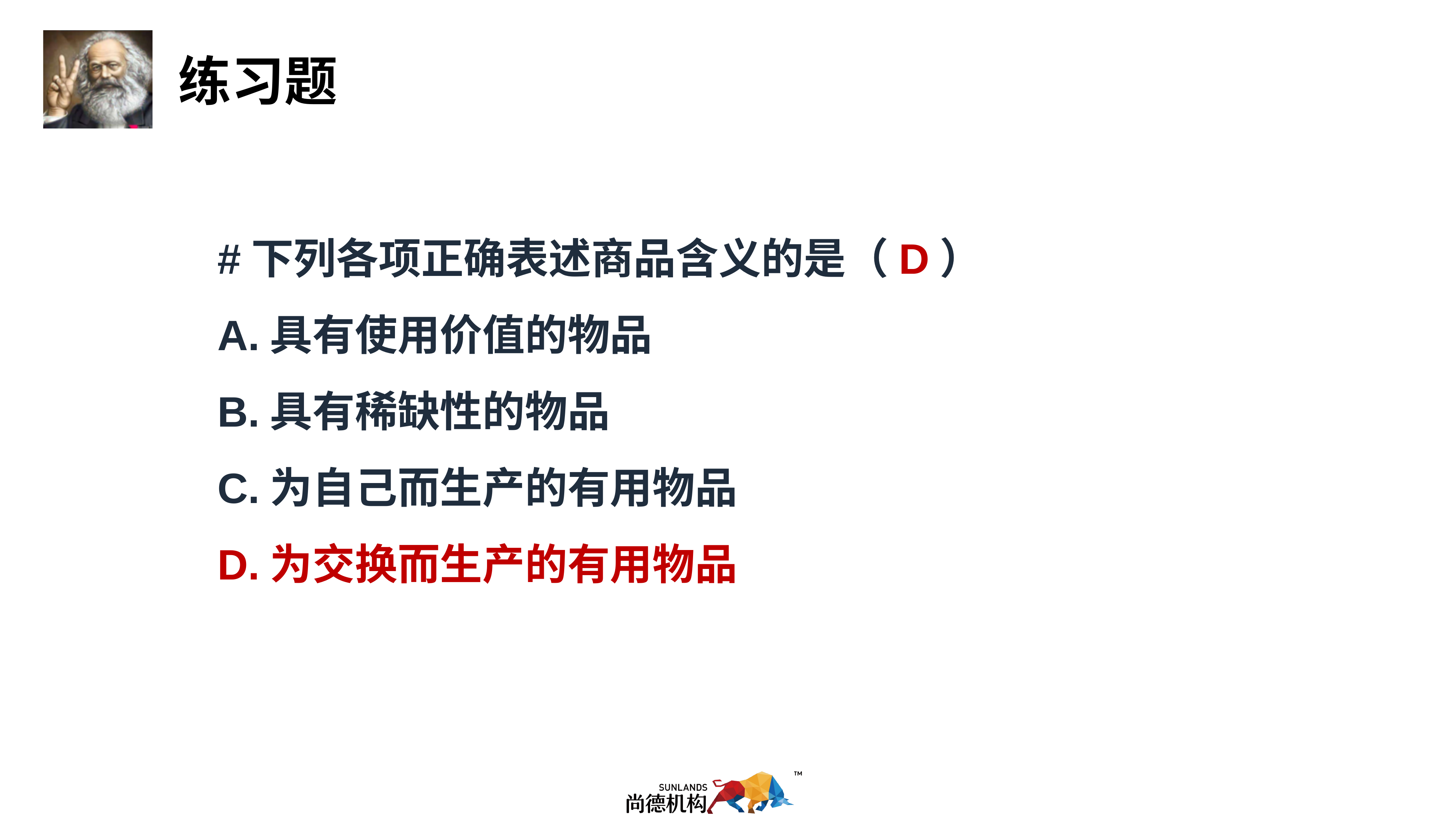

#下列各项正确表述商品含义的是（D）
A.具有使用价值的物品
B.具有稀缺性的物品
C.为自己而生产的有用物品
D.为交换而生产的有用物品